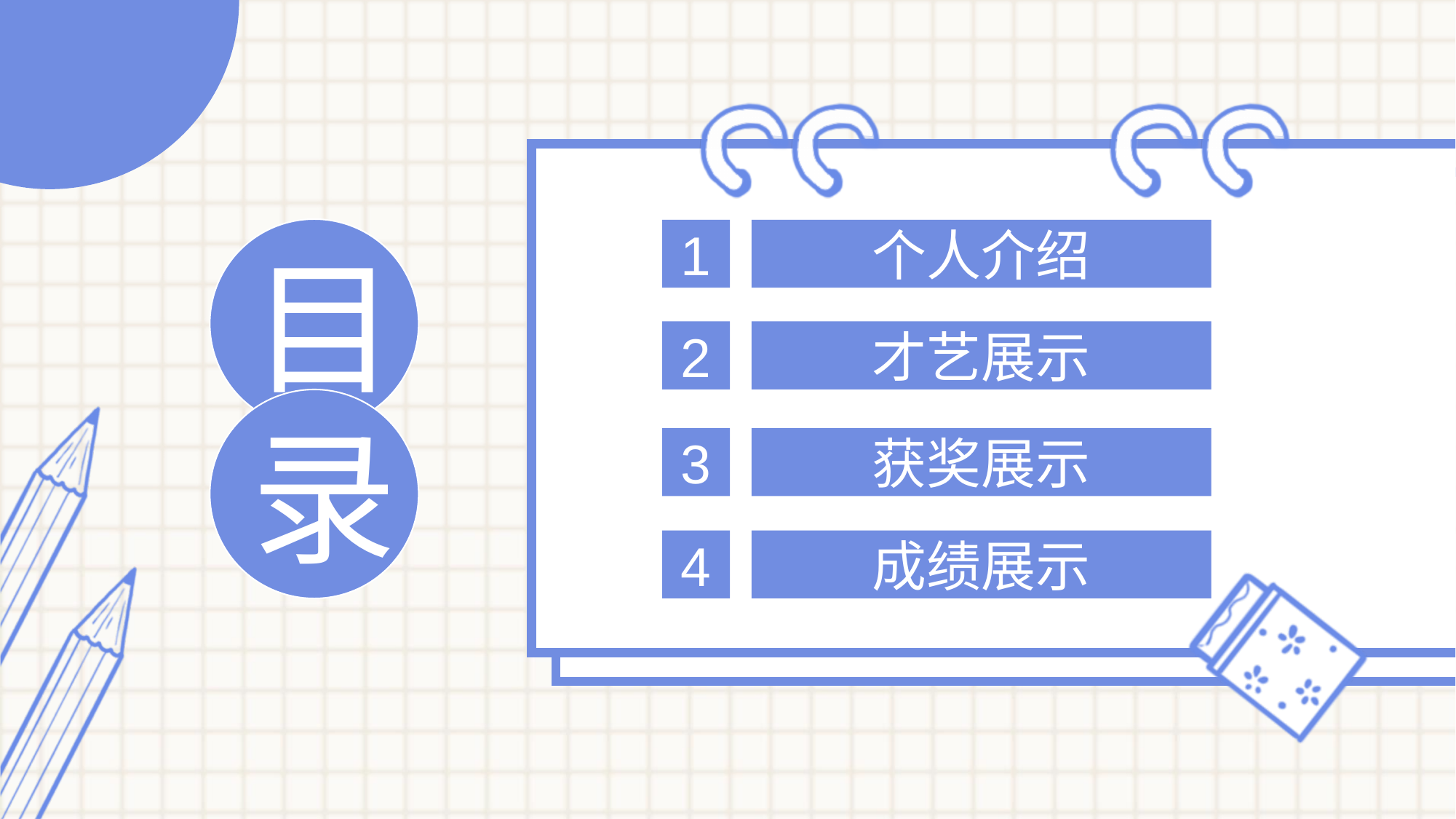

目
1
个人介绍
2
才艺展示
录
3
获奖展示
4
成绩展示